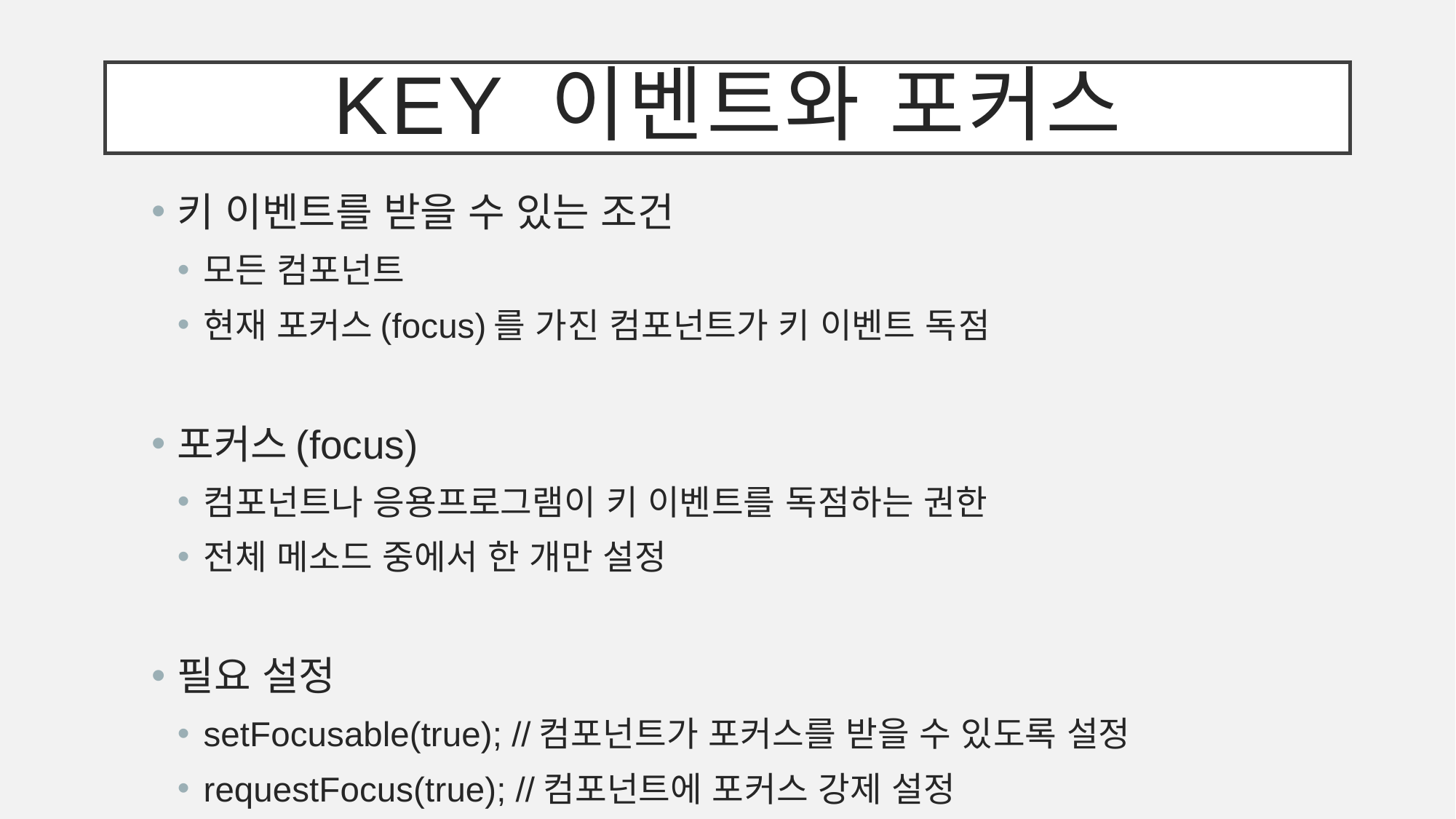

# Key 이벤트와 포커스
키 이벤트를 받을 수 있는 조건
모든 컴포넌트
현재 포커스(focus)를 가진 컴포넌트가 키 이벤트 독점

포커스(focus)
컴포넌트나 응용프로그램이 키 이벤트를 독점하는 권한
전체 메소드 중에서 한 개만 설정

필요 설정
setFocusable(true); //컴포넌트가 포커스를 받을 수 있도록 설정
requestFocus(true); //컴포넌트에 포커스 강제 설정